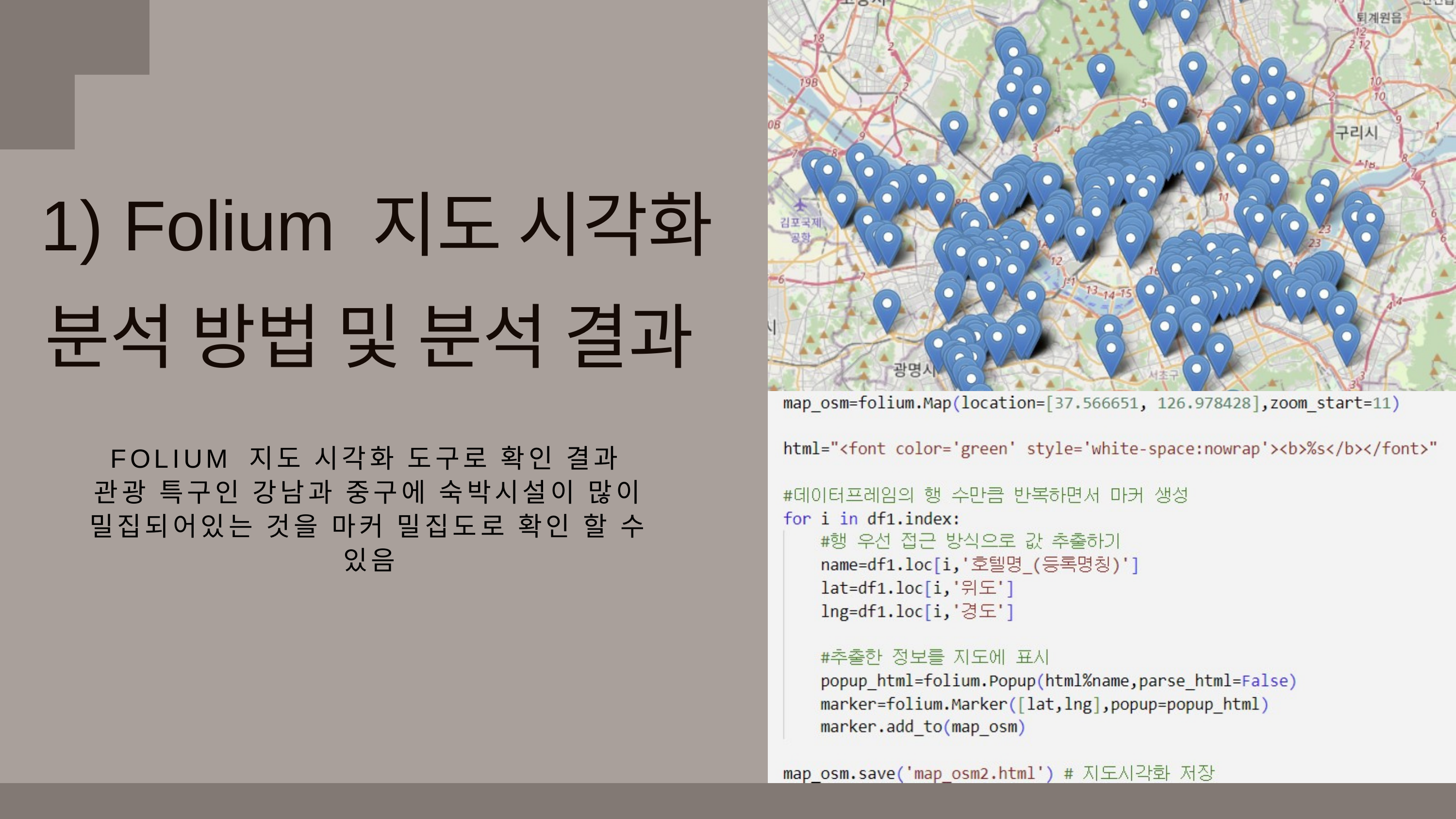

1) Folium 지도 시각화
분석 방법 및 분석 결과

FOLIUM 지도 시각화 도구로 확인 결과
관광 특구인 강남과 중구에 숙박시설이 많이 밀집되어있는 것을 마커 밀집도로 확인 할 수 있음